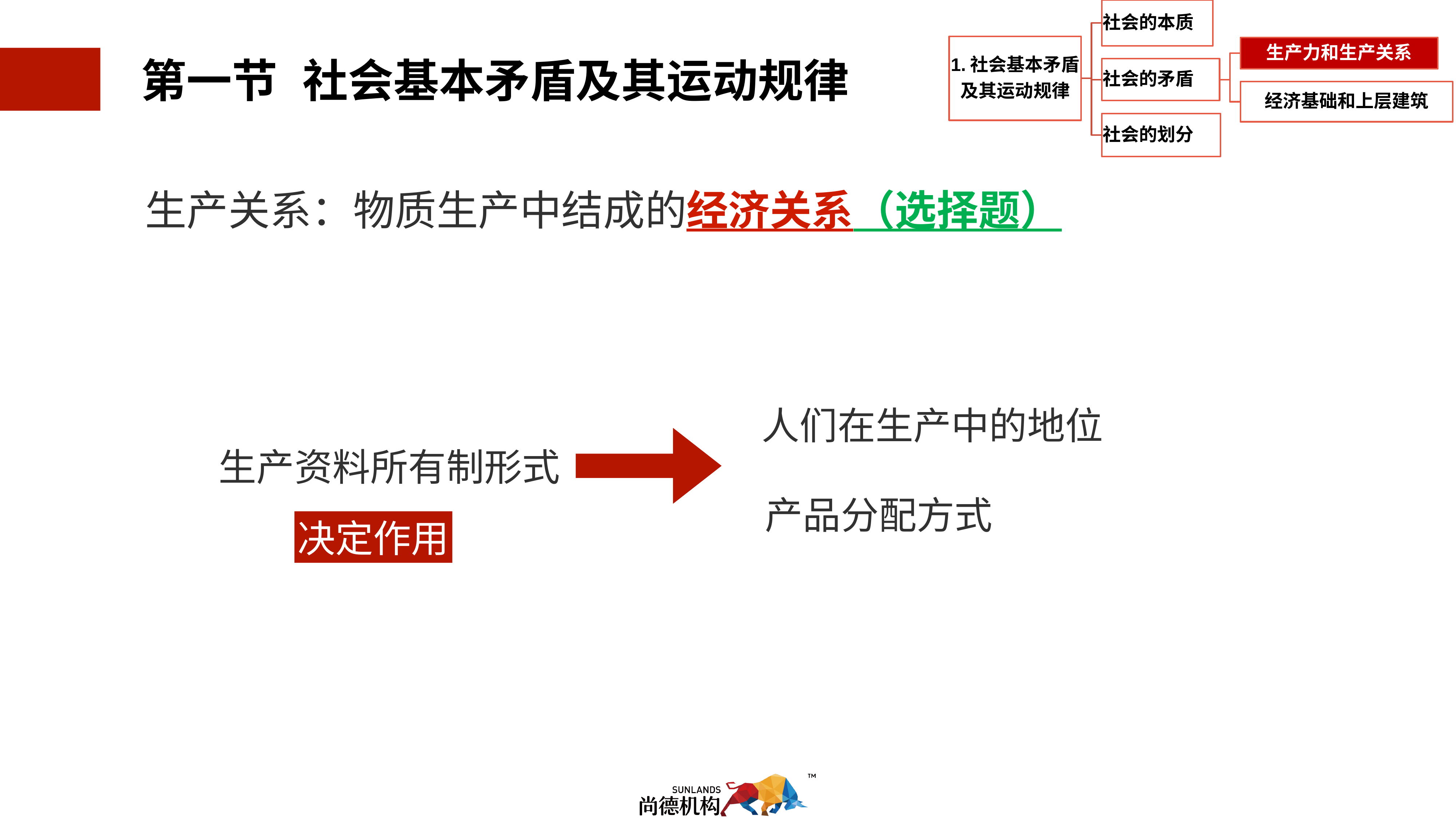

1.社会基本矛盾
及其运动规律
社会的本质
社会的矛盾
生产力和生产关系
经济基础和上层建筑
社会的划分
生产关系：物质生产中结成的经济关系（选择题）
人们在生产中的地位

生产资料所有制形式
产品分配方式
决定作用